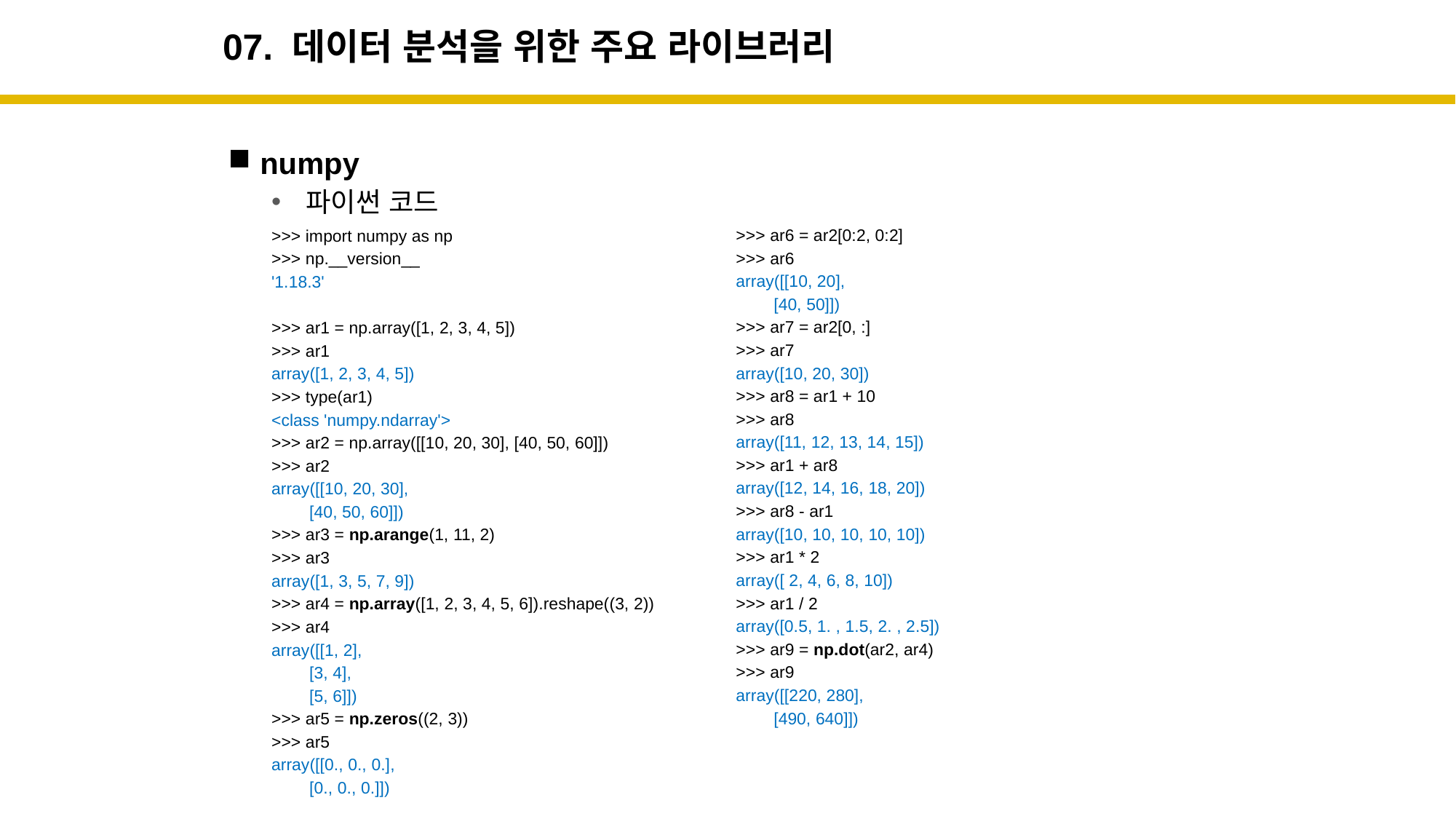

# 07. 데이터 분석을 위한 주요 라이브러리
numpy

>>> ar6 = ar2[0:2, 0:2]
>>> ar6
array([[10, 20],
        [40, 50]])
>>> ar7 = ar2[0, :]
>>> ar7
array([10, 20, 30])
>>> ar8 = ar1 + 10
>>> ar8
array([11, 12, 13, 14, 15])
>>> ar1 + ar8
array([12, 14, 16, 18, 20])
>>> ar8 - ar1
array([10, 10, 10, 10, 10])
>>> ar1 * 2
array([ 2, 4, 6, 8, 10])
>>> ar1 / 2
array([0.5, 1. , 1.5, 2. , 2.5])
>>> ar9 = np.dot(ar2, ar4)
>>> ar9
array([[220, 280],
        [490, 640]])

 파이썬 코드
>>> import numpy as np
>>> np.__version__
'1.18.3'

>>> ar1 = np.array([1, 2, 3, 4, 5])
>>> ar1
array([1, 2, 3, 4, 5])
>>> type(ar1)
<class 'numpy.ndarray'>
>>> ar2 = np.array([[10, 20, 30], [40, 50, 60]])
>>> ar2
array([[10, 20, 30],
        [40, 50, 60]])
>>> ar3 = np.arange(1, 11, 2)
>>> ar3
array([1, 3, 5, 7, 9])
>>> ar4 = np.array([1, 2, 3, 4, 5, 6]).reshape((3, 2))
>>> ar4
array([[1, 2],
        [3, 4],
        [5, 6]])
>>> ar5 = np.zeros((2, 3))
>>> ar5
array([[0., 0., 0.],
        [0., 0., 0.]])